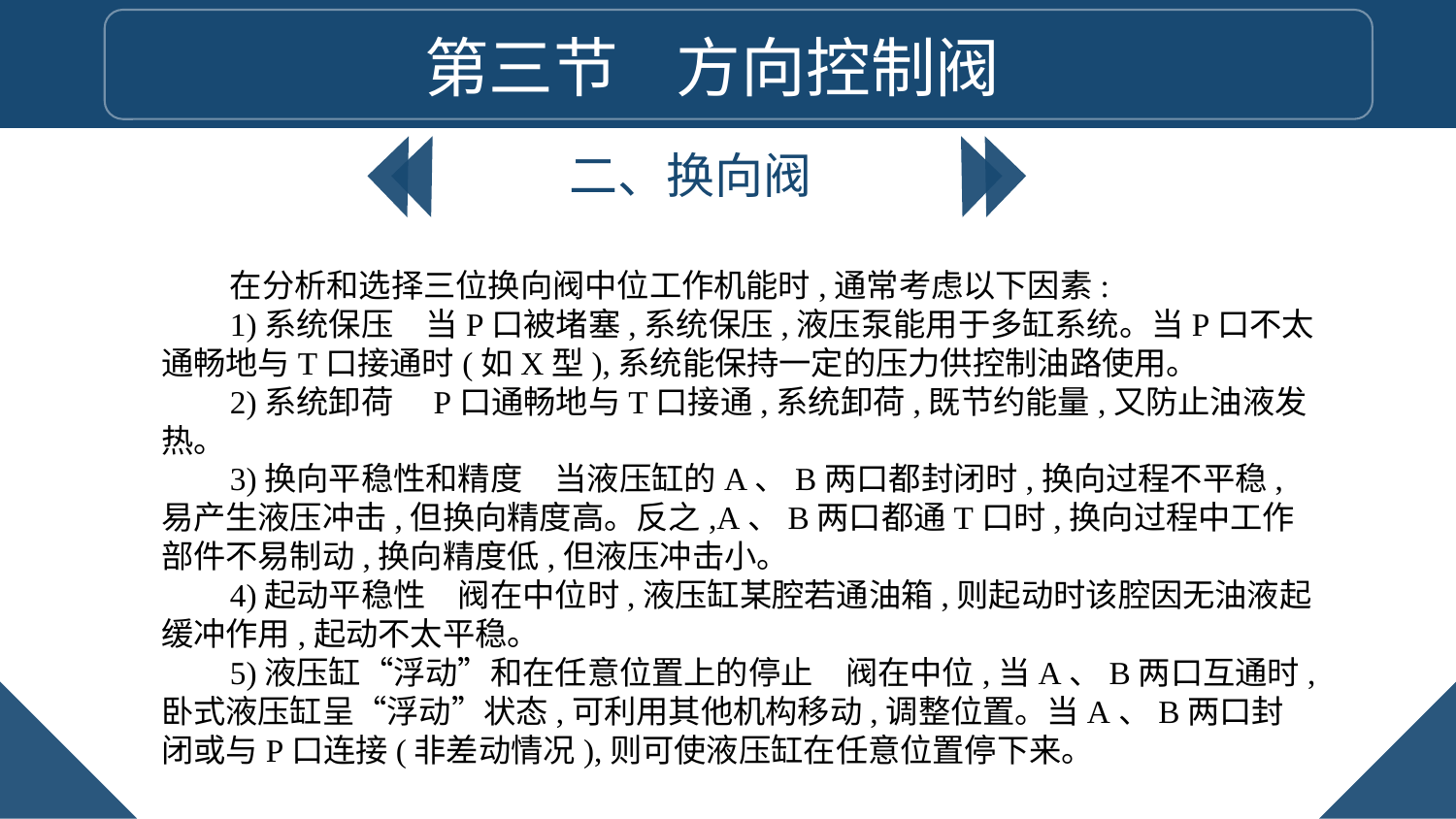

第三节    方向控制阀
二、换向阀

在分析和选择三位换向阀中位工作机能时,通常考虑以下因素:
1)系统保压　当P口被堵塞,系统保压,液压泵能用于多缸系统。当P口不太通畅地与T口接通时(如X型),系统能保持一定的压力供控制油路使用。
2)系统卸荷　P口通畅地与T口接通,系统卸荷,既节约能量,又防止油液发热。
3)换向平稳性和精度　当液压缸的A、B两口都封闭时,换向过程不平稳,易产生液压冲击,但换向精度高。反之,A、B两口都通T口时,换向过程中工作部件不易制动,换向精度低,但液压冲击小。
4)起动平稳性　阀在中位时,液压缸某腔若通油箱,则起动时该腔因无油液起缓冲作用,起动不太平稳。
5)液压缸“浮动”和在任意位置上的停止　阀在中位,当A、B两口互通时,卧式液压缸呈“浮动”状态,可利用其他机构移动,调整位置。当A、B两口封闭或与P口连接(非差动情况),则可使液压缸在任意位置停下来。